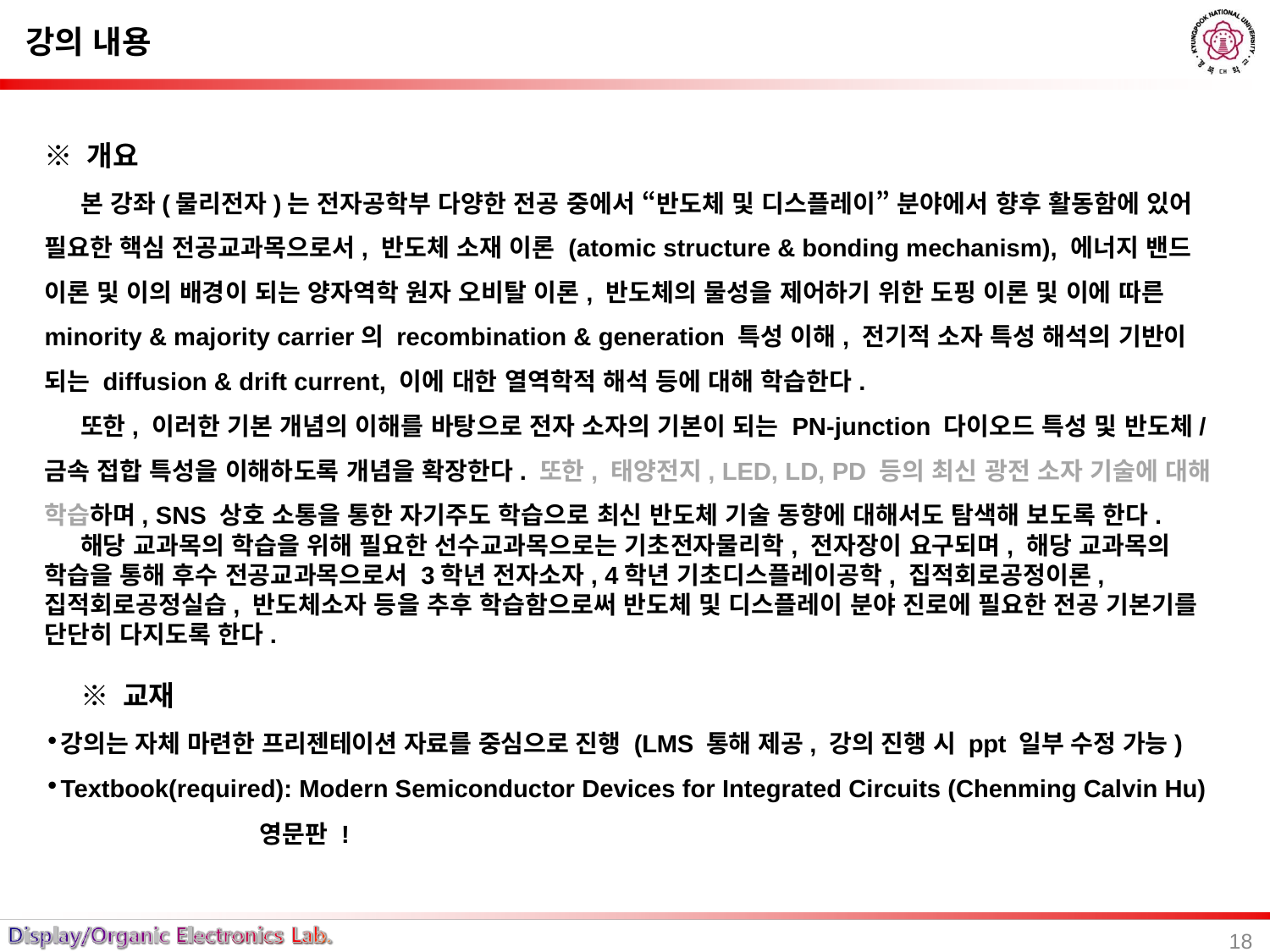

# 강의 내용

※ 개요
본 강좌(물리전자)는 전자공학부 다양한 전공 중에서 “반도체 및 디스플레이” 분야에서 향후 활동함에 있어 필요한 핵심 전공교과목으로서, 반도체 소재 이론 (atomic structure & bonding mechanism), 에너지 밴드 이론 및 이의 배경이 되는 양자역학 원자 오비탈 이론, 반도체의 물성을 제어하기 위한 도핑 이론 및 이에 따른 minority & majority carrier의 recombination & generation 특성 이해, 전기적 소자 특성 해석의 기반이 되는 diffusion & drift current, 이에 대한 열역학적 해석 등에 대해 학습한다.
또한, 이러한 기본 개념의 이해를 바탕으로 전자 소자의 기본이 되는 PN-junction 다이오드 특성 및 반도체/금속 접합 특성을 이해하도록 개념을 확장한다. 또한, 태양전지, LED, LD, PD 등의 최신 광전 소자 기술에 대해 학습하며, SNS 상호 소통을 통한 자기주도 학습으로 최신 반도체 기술 동향에 대해서도 탐색해 보도록 한다.
해당 교과목의 학습을 위해 필요한 선수교과목으로는 기초전자물리학, 전자장이 요구되며, 해당 교과목의 학습을 통해 후수 전공교과목으로서 3학년 전자소자, 4학년 기초디스플레이공학, 집적회로공정이론, 집적회로공정실습, 반도체소자 등을 추후 학습함으로써 반도체 및 디스플레이 분야 진로에 필요한 전공 기본기를 단단히 다지도록 한다.
※ 교재
강의는 자체 마련한 프리젠테이션 자료를 중심으로 진행 (LMS 통해 제공, 강의 진행 시 ppt 일부 수정 가능)
Textbook(required): Modern Semiconductor Devices for Integrated Circuits (Chenming Calvin Hu)
                              영문판 !

18